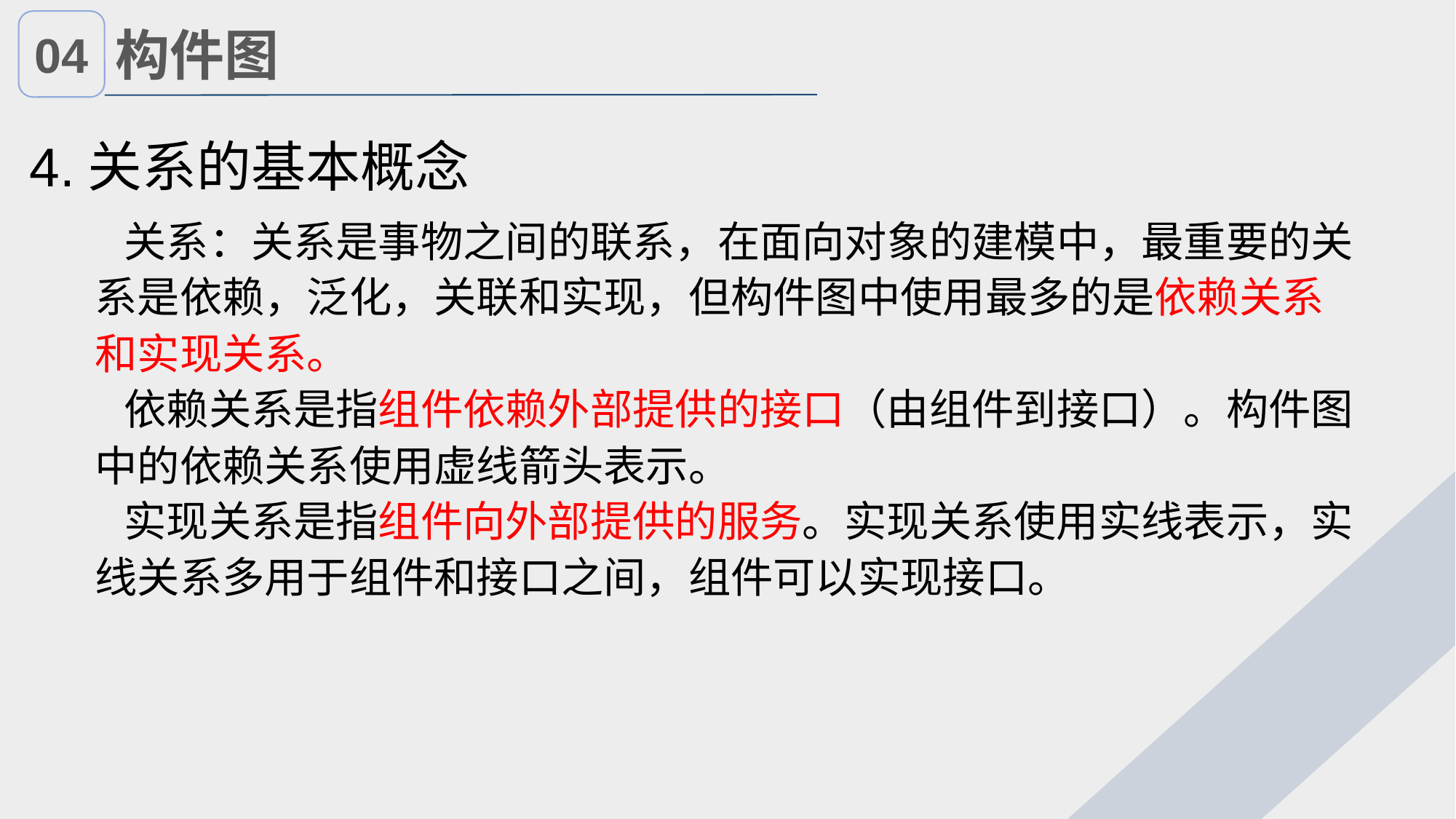

04
构件图
4.关系的基本概念
  关系：关系是事物之间的联系，在面向对象的建模中，最重要的关系是依赖，泛化，关联和实现，但构件图中使用最多的是依赖关系和实现关系。
  依赖关系是指组件依赖外部提供的接口（由组件到接口）。构件图中的依赖关系使用虚线箭头表示。
  实现关系是指组件向外部提供的服务。实现关系使用实线表示，实线关系多用于组件和接口之间，组件可以实现接口。